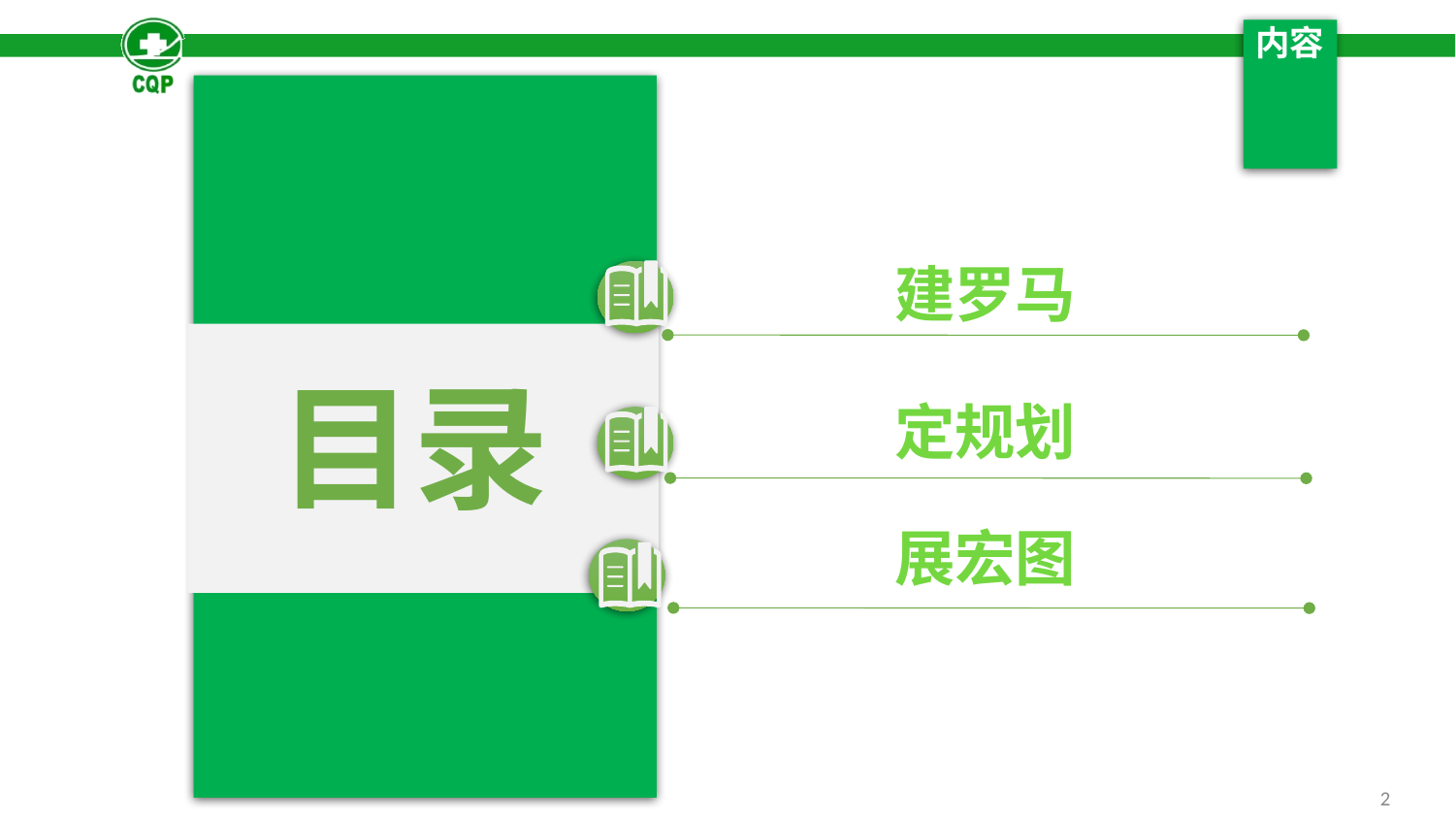

# 内容

建罗马

目录
定规划

展宏图

2